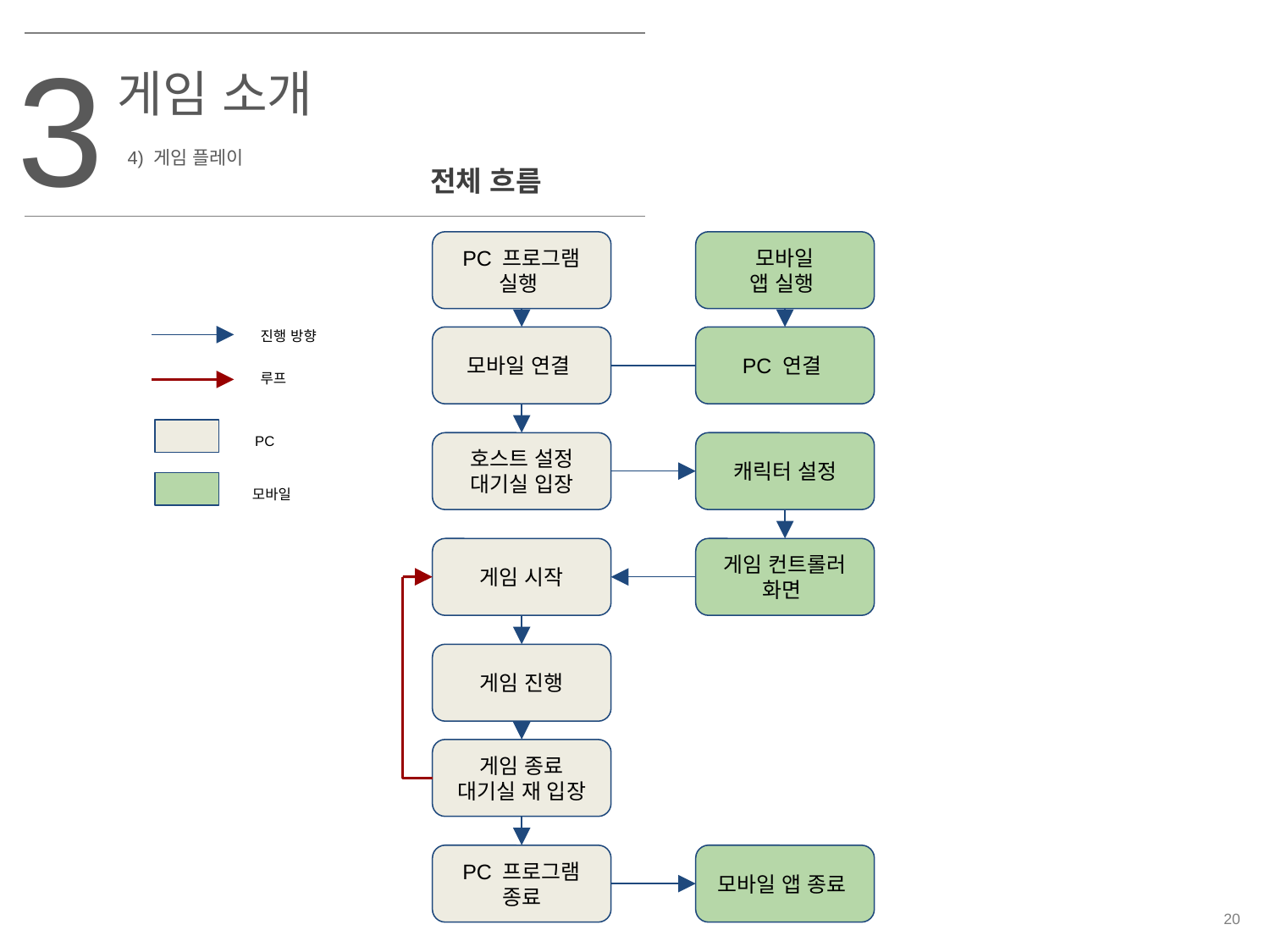

3
게임 소개
4) 게임 플레이
전체 흐름
PC 프로그램 실행
모바일
앱 실행
모바일 연결
PC 연결
캐릭터 설정
호스트 설정
대기실 입장
게임 시작
게임 컨트롤러 화면
게임 진행
게임 종료
대기실 재 입장
PC 프로그램
종료
모바일 앱 종료
진행 방향
루프

PC

모바일